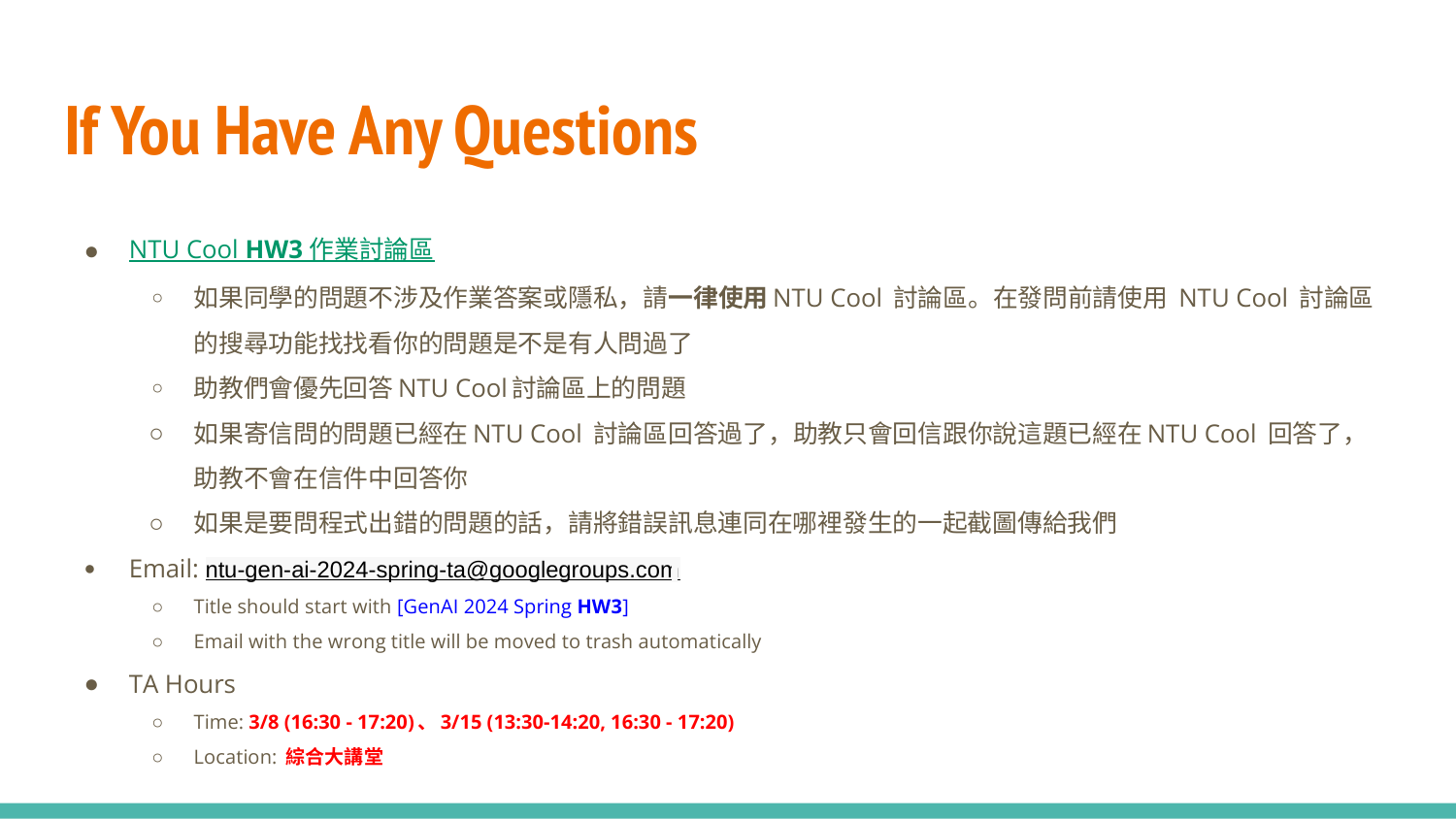

# If You Have Any Questions
NTU Cool HW3 作業討論區
如果同學的問題不涉及作業答案或隱私，請一律使用NTU Cool 討論區。在發問前請使用 NTU Cool 討論區的搜尋功能找找看你的問題是不是有人問過了
助教們會優先回答NTU Cool討論區上的問題
如果寄信問的問題已經在NTU Cool 討論區回答過了，助教只會回信跟你說這題已經在NTU Cool 回答了，助教不會在信件中回答你
如果是要問程式出錯的問題的話，請將錯誤訊息連同在哪裡發生的一起截圖傳給我們
Email: ntu-gen-ai-2024-spring-ta@googlegroups.com
Title should start with [GenAI 2024 Spring HW3]
Email with the wrong title will be moved to trash automatically
TA Hours
Time: 3/8 (16:30 - 17:20)、3/15 (13:30-14:20, 16:30 - 17:20)
Location: 綜合大講堂